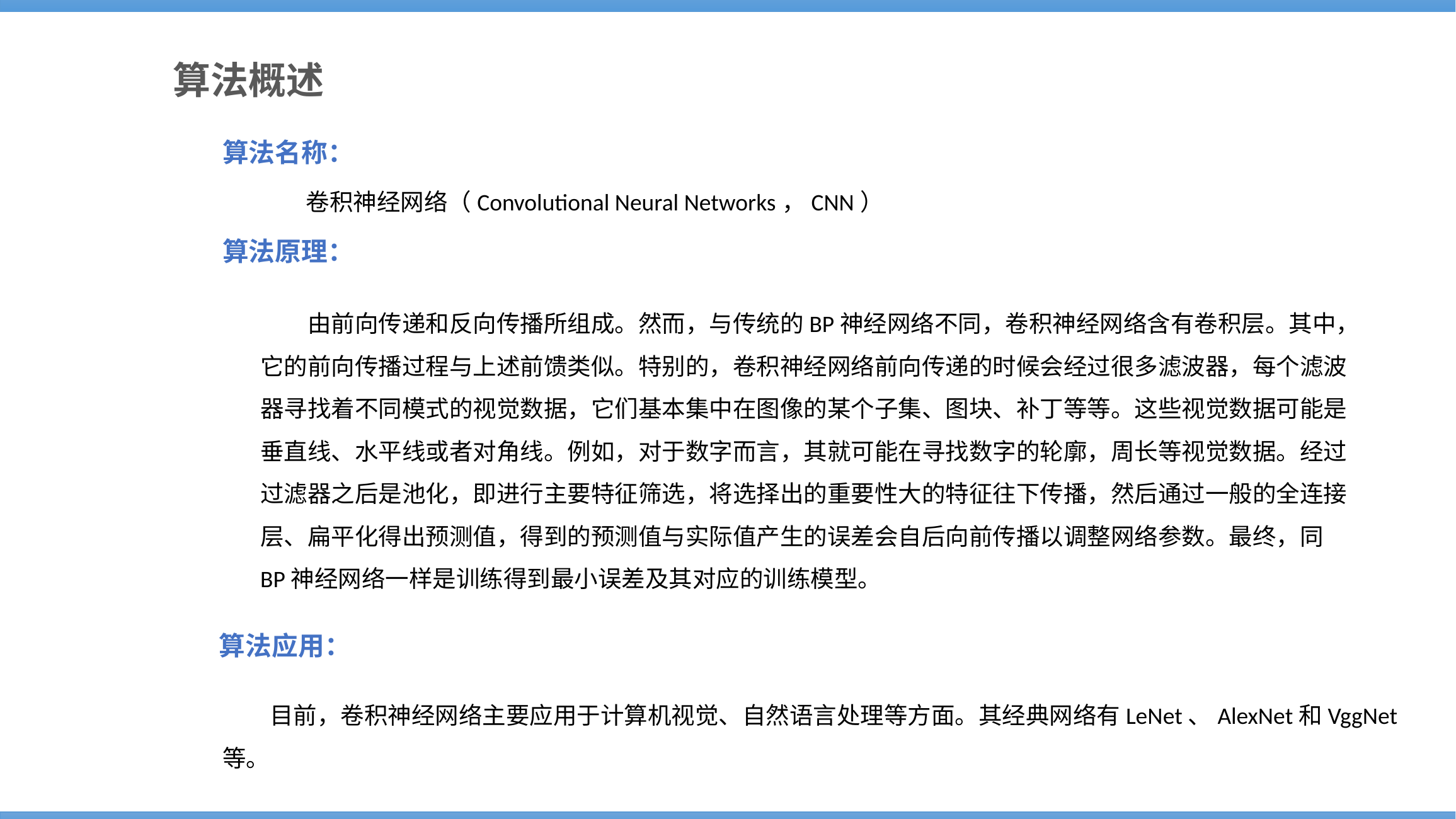

算法概述
算法名称：
卷积神经网络（Convolutional Neural Networks，CNN）
算法原理：
由前向传递和反向传播所组成。然而，与传统的BP神经网络不同，卷积神经网络含有卷积层。其中，它的前向传播过程与上述前馈类似。特别的，卷积神经网络前向传递的时候会经过很多滤波器，每个滤波器寻找着不同模式的视觉数据，它们基本集中在图像的某个子集、图块、补丁等等。这些视觉数据可能是垂直线、水平线或者对角线。例如，对于数字而言，其就可能在寻找数字的轮廓，周长等视觉数据。经过过滤器之后是池化，即进行主要特征筛选，将选择出的重要性大的特征往下传播，然后通过一般的全连接层、扁平化得出预测值，得到的预测值与实际值产生的误差会自后向前传播以调整网络参数。最终，同BP神经网络一样是训练得到最小误差及其对应的训练模型。
算法应用：
目前，卷积神经网络主要应用于计算机视觉、自然语言处理等方面。其经典网络有LeNet、AlexNet和VggNet等。